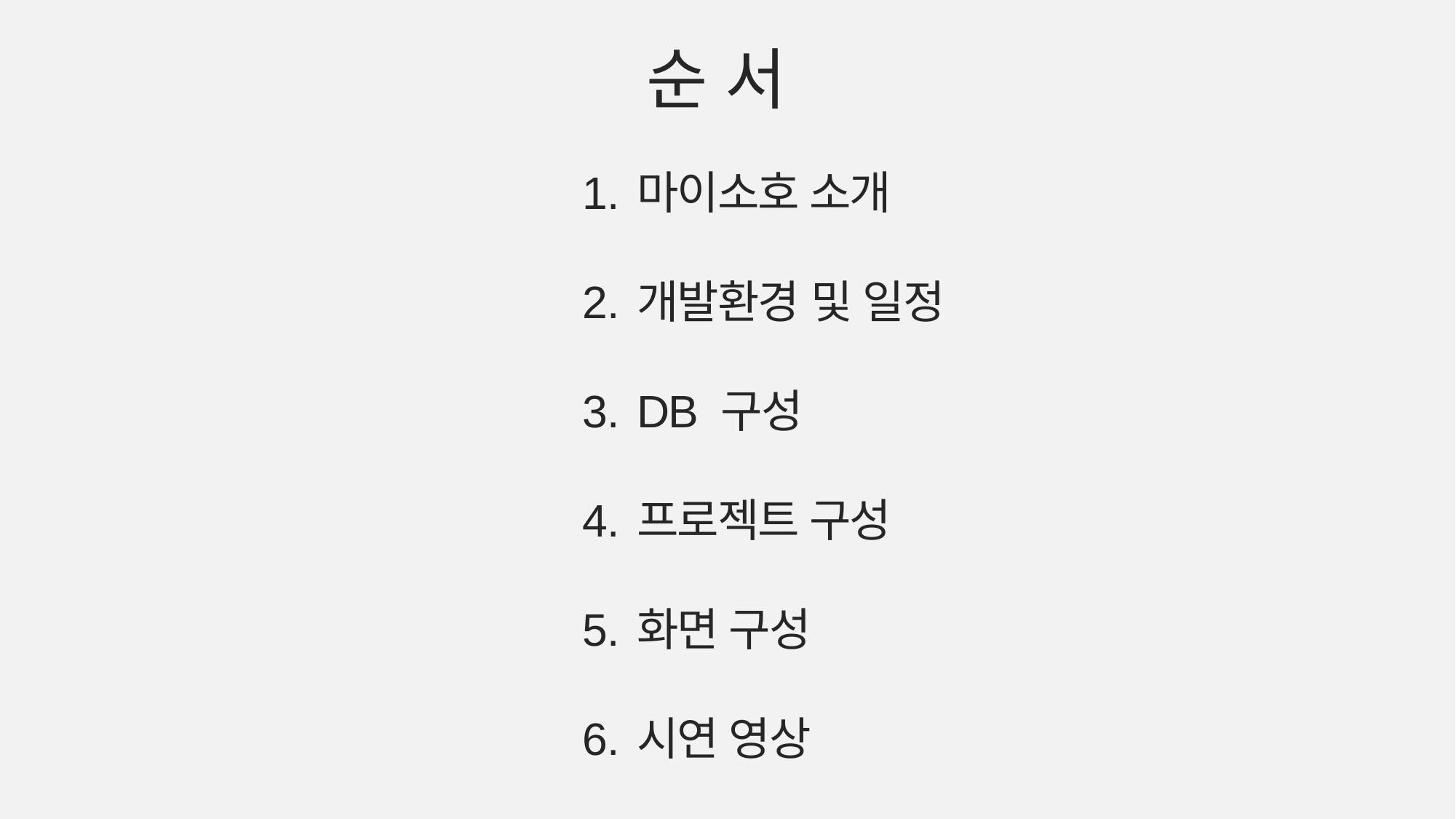

순 서
마이소호 소개
개발환경 및 일정
DB 구성
프로젝트 구성
화면 구성
시연 영상